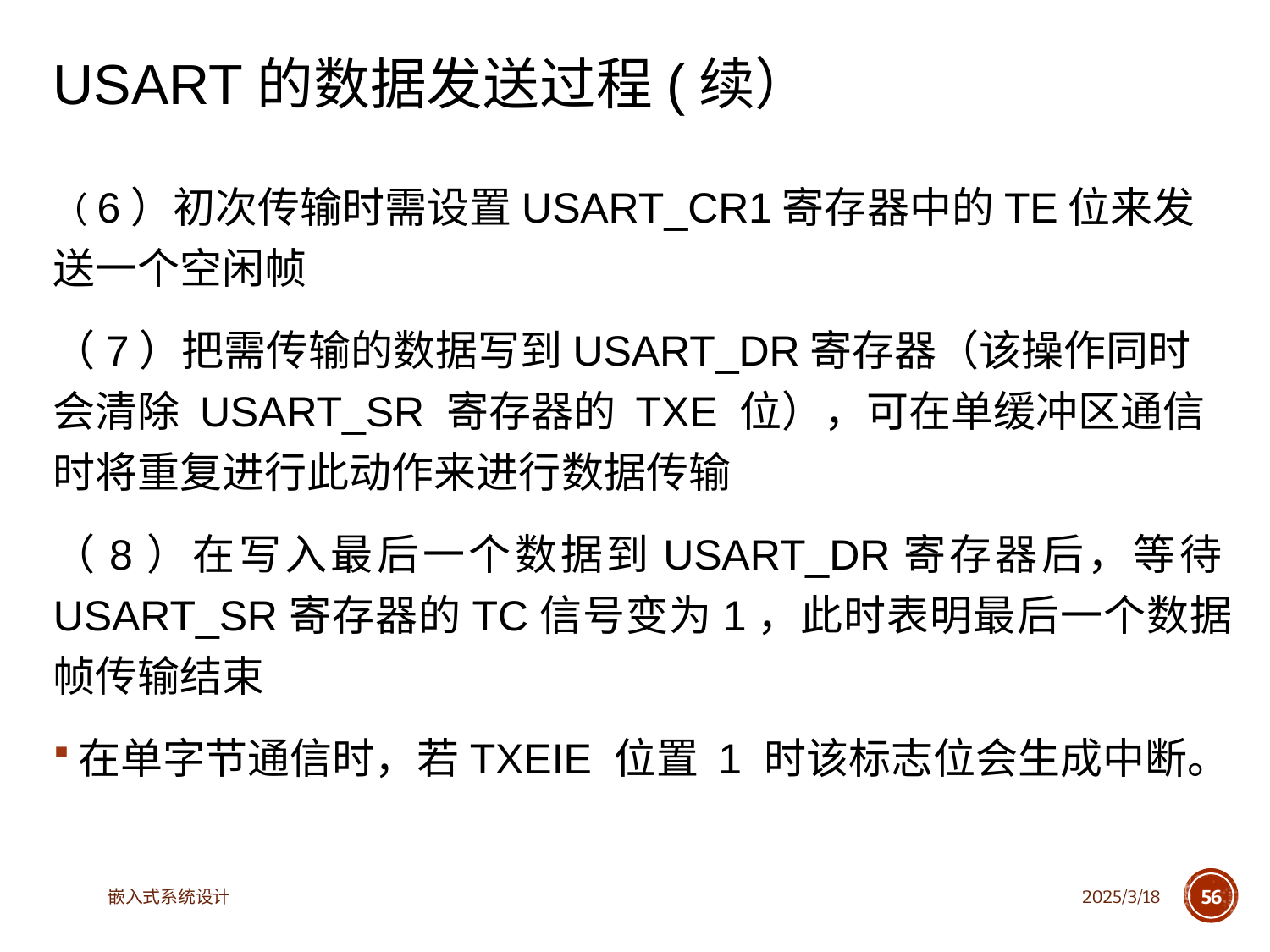

# USART的数据发送过程(续）
（6）初次传输时需设置USART_CR1寄存器中的TE位来发送一个空闲帧
（7）把需传输的数据写到USART_DR寄存器（该操作同时会清除 USART_SR 寄存器的 TXE 位），可在单缓冲区通信时将重复进行此动作来进行数据传输
（8）在写入最后一个数据到USART_DR寄存器后，等待USART_SR寄存器的TC信号变为1，此时表明最后一个数据帧传输结束
在单字节通信时，若TXEIE 位置 1 时该标志位会生成中断。

嵌入式系统设计
2025/3/18
56